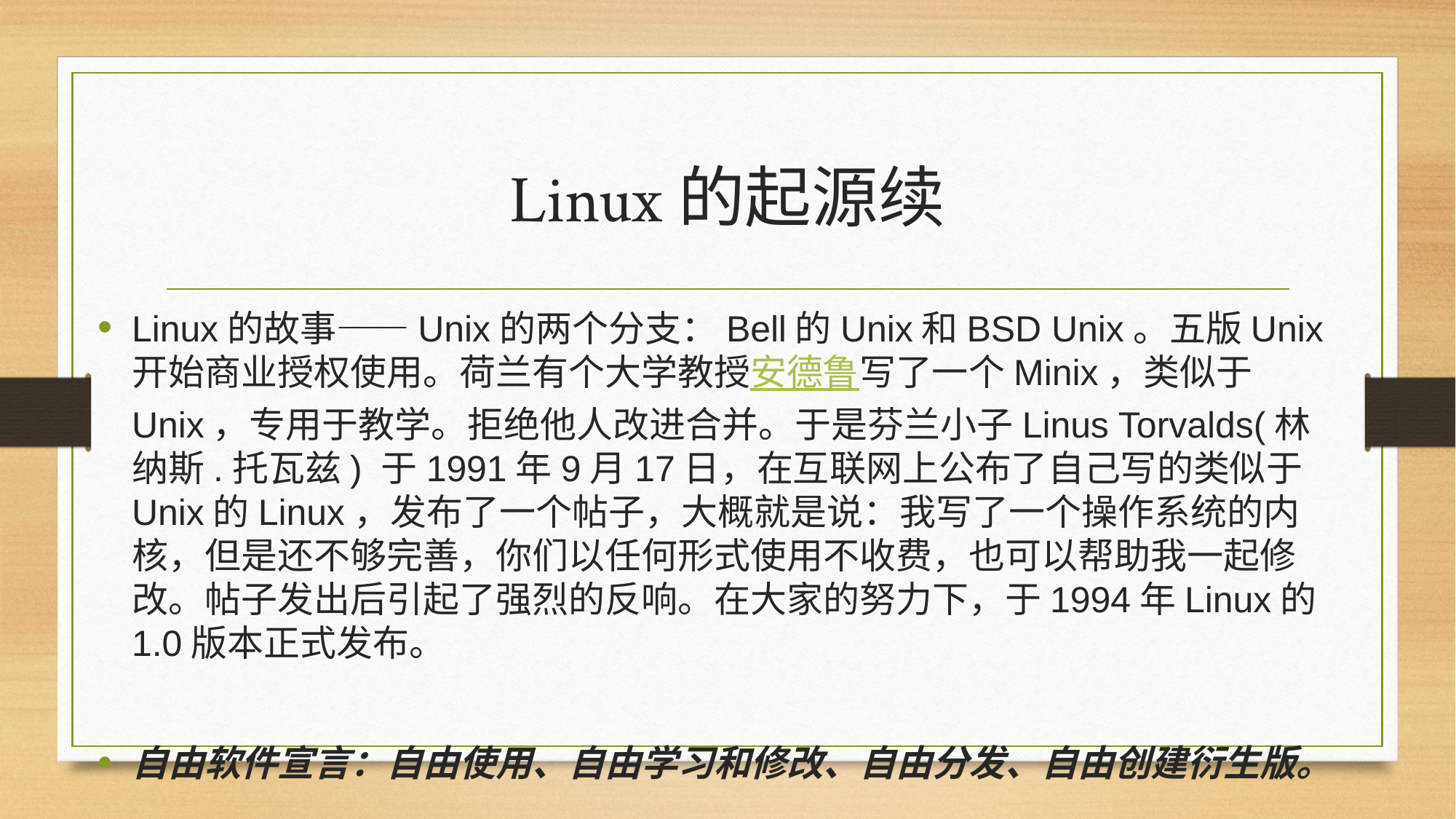

# Linux的起源续
Linux的故事——Unix的两个分支：Bell的Unix和BSD Unix。五版Unix开始商业授权使用。荷兰有个大学教授安德鲁写了一个Minix，类似于Unix，专用于教学。拒绝他人改进合并。于是芬兰小子Linus Torvalds(林纳斯.托瓦兹) 于1991年9月17日，在互联网上公布了自己写的类似于Unix的Linux，发布了一个帖子，大概就是说：我写了一个操作系统的内核，但是还不够完善，你们以任何形式使用不收费，也可以帮助我一起修改。帖子发出后引起了强烈的反响。在大家的努力下，于1994年Linux的1.0版本正式发布。

自由软件宣言：自由使用、自由学习和修改、自由分发、自由创建衍生版。